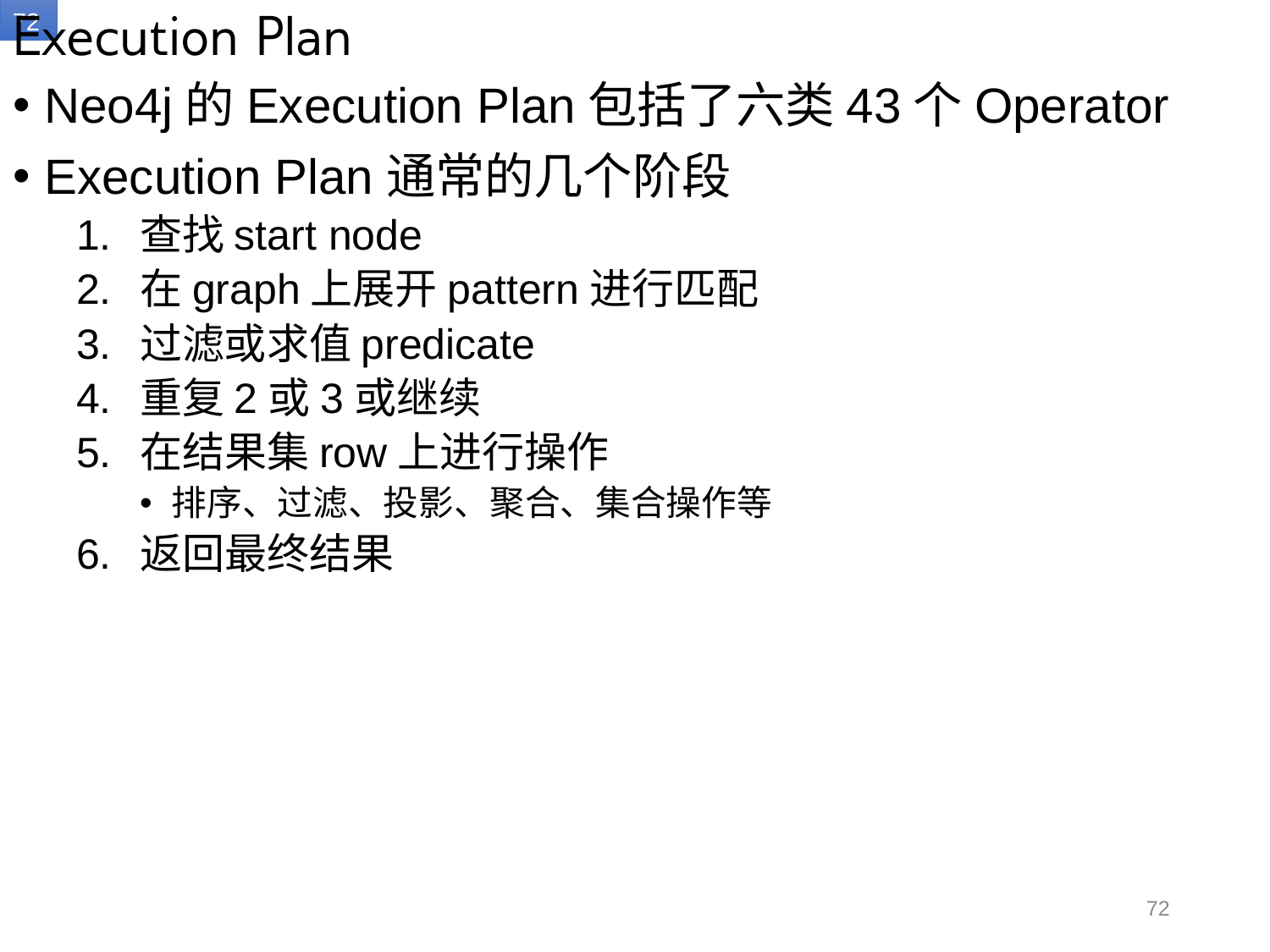

# Execution Plan
Neo4j的Execution Plan包括了六类43个Operator
Execution Plan通常的几个阶段
查找start node
在graph上展开pattern进行匹配
过滤或求值predicate
重复2或3或继续
在结果集row上进行操作
排序、过滤、投影、聚合、集合操作等
返回最终结果

72